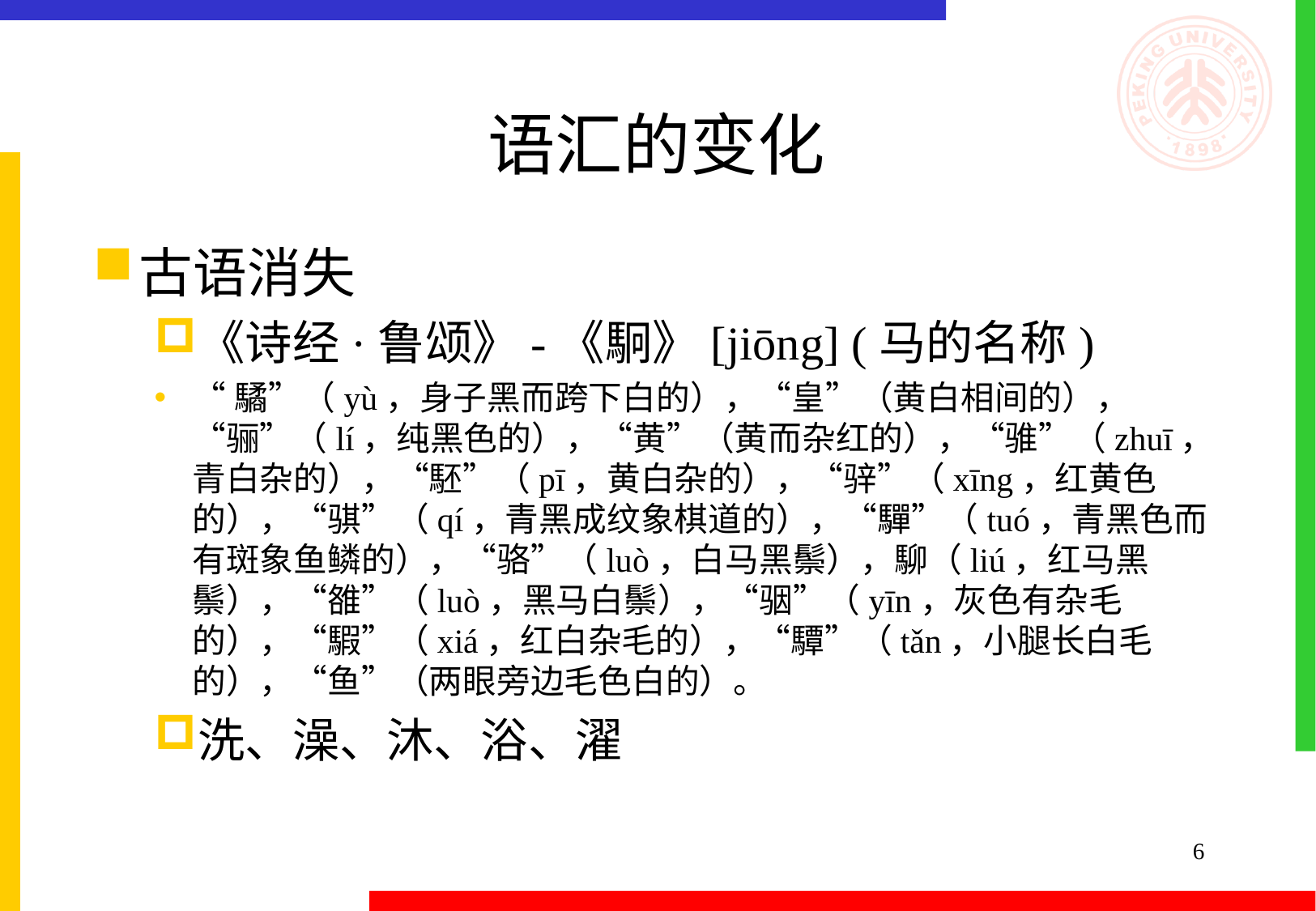

# 语汇的变化
古语消失
《诗经·鲁颂》-《駉》[jiōng] (马的名称)
“驈”（yù，身子黑而跨下白的），“皇”（黄白相间的），“骊”（lí，纯黑色的），“黄”（黄而杂红的），“骓”（zhuī，青白杂的），“駓”（pī，黄白杂的），“骍”（xīng，红黄色的），“骐”（qí，青黑成纹象棋道的），“驒”（tuó，青黑色而有斑象鱼鳞的），“骆”（luò，白马黑鬃），駠（liú，红马黑鬃），“雒”（luò，黑马白鬃），“骃”（yīn，灰色有杂毛的），“騢”（xiá，红白杂毛的），“驔”（tǎn，小腿长白毛的），“鱼”（两眼旁边毛色白的）。
洗、澡、沐、浴、濯
6